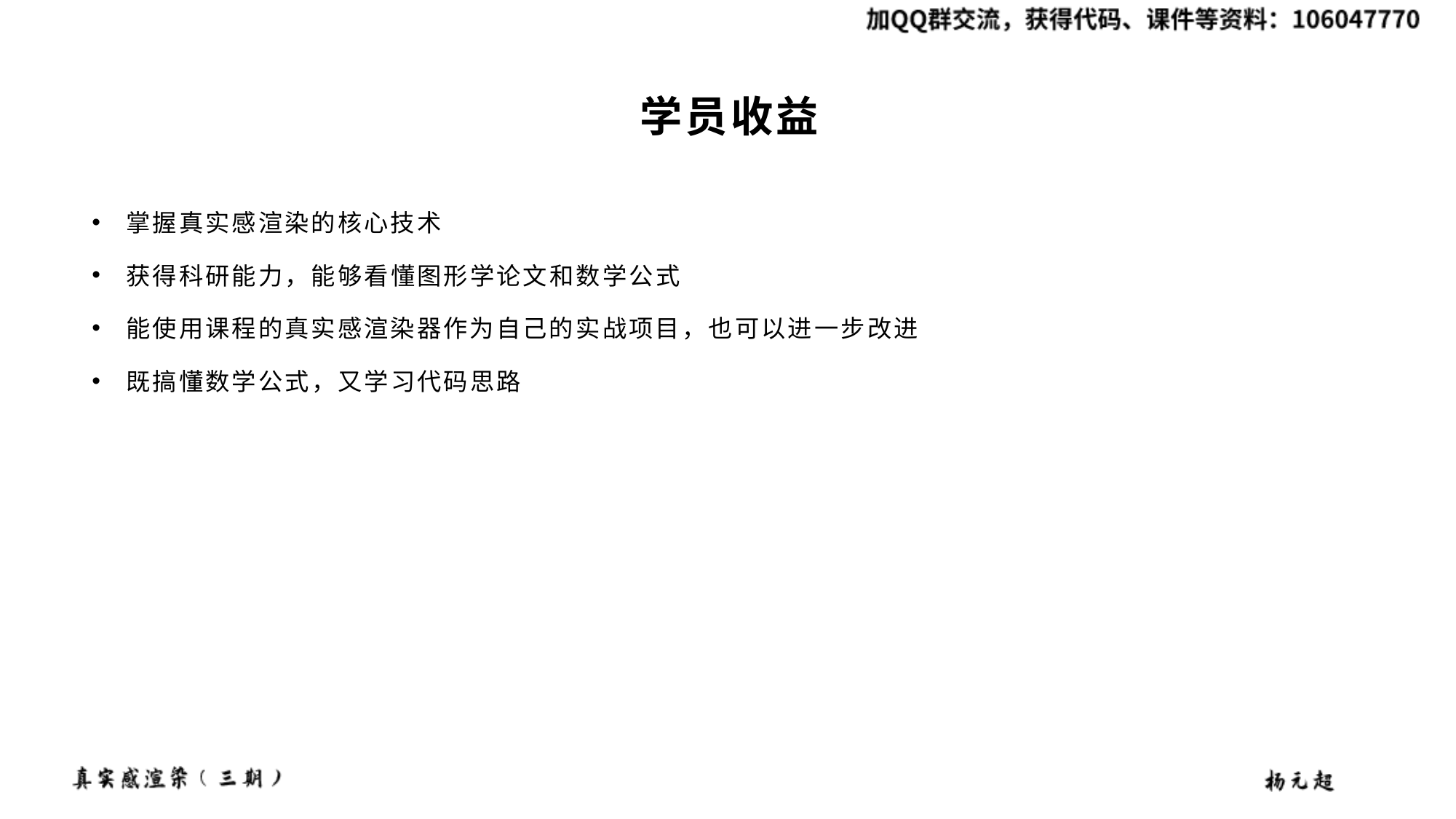

# 学员收益
掌握真实感渲染的核心技术
获得科研能力，能够看懂图形学论文和数学公式
能使用课程的真实感渲染器作为自己的实战项目，也可以进一步改进
既搞懂数学公式，又学习代码思路